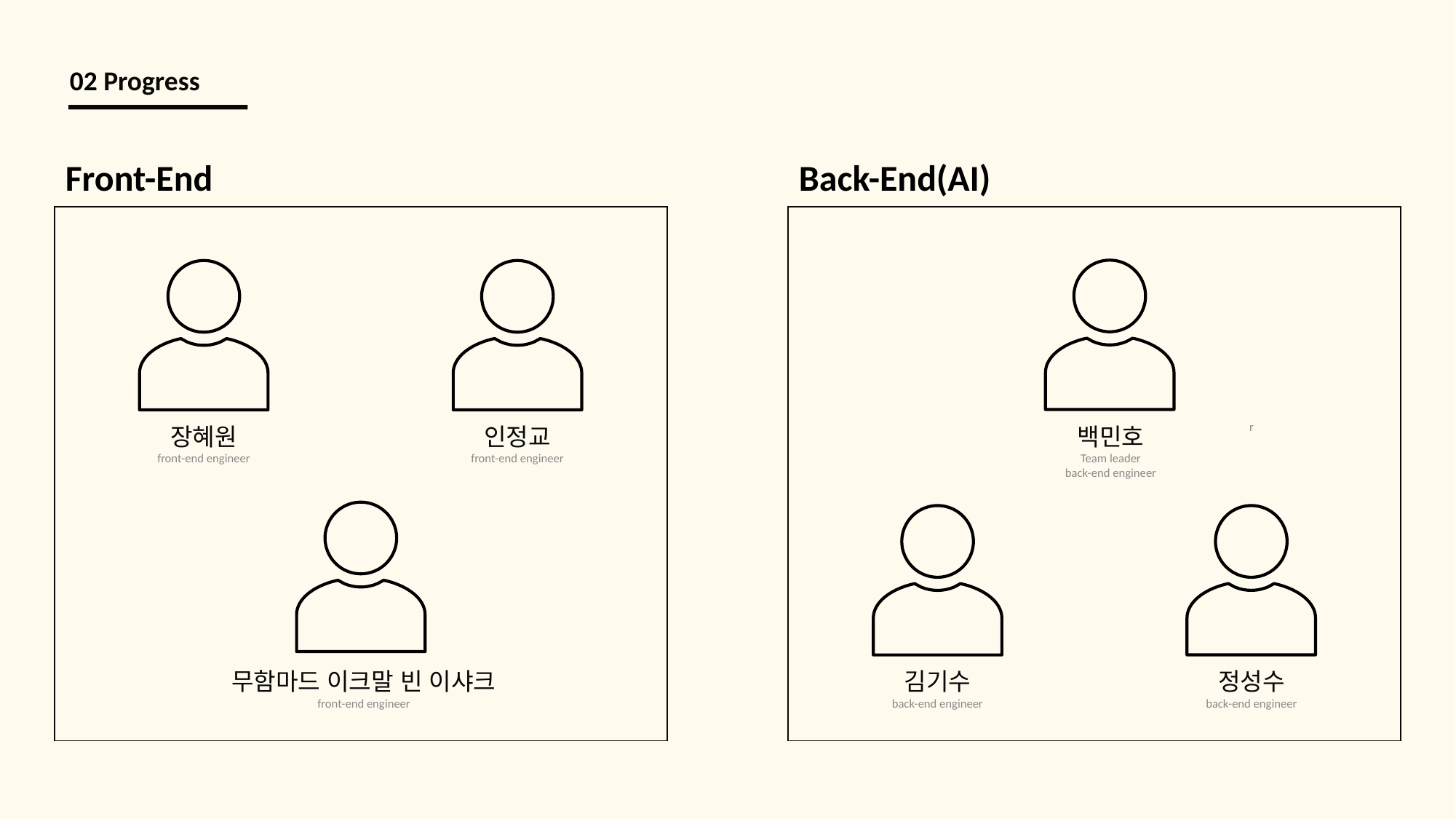

02 Progress

Front-End
Back-End(AI)

r

장혜원
front-end engineer
인정교
front-end engineer
백민호
Team leader
back-end engineer

김기수
back-end engineer

정성수
back-end engineer

무함마드 이크말 빈 이샤크
front-end engineer